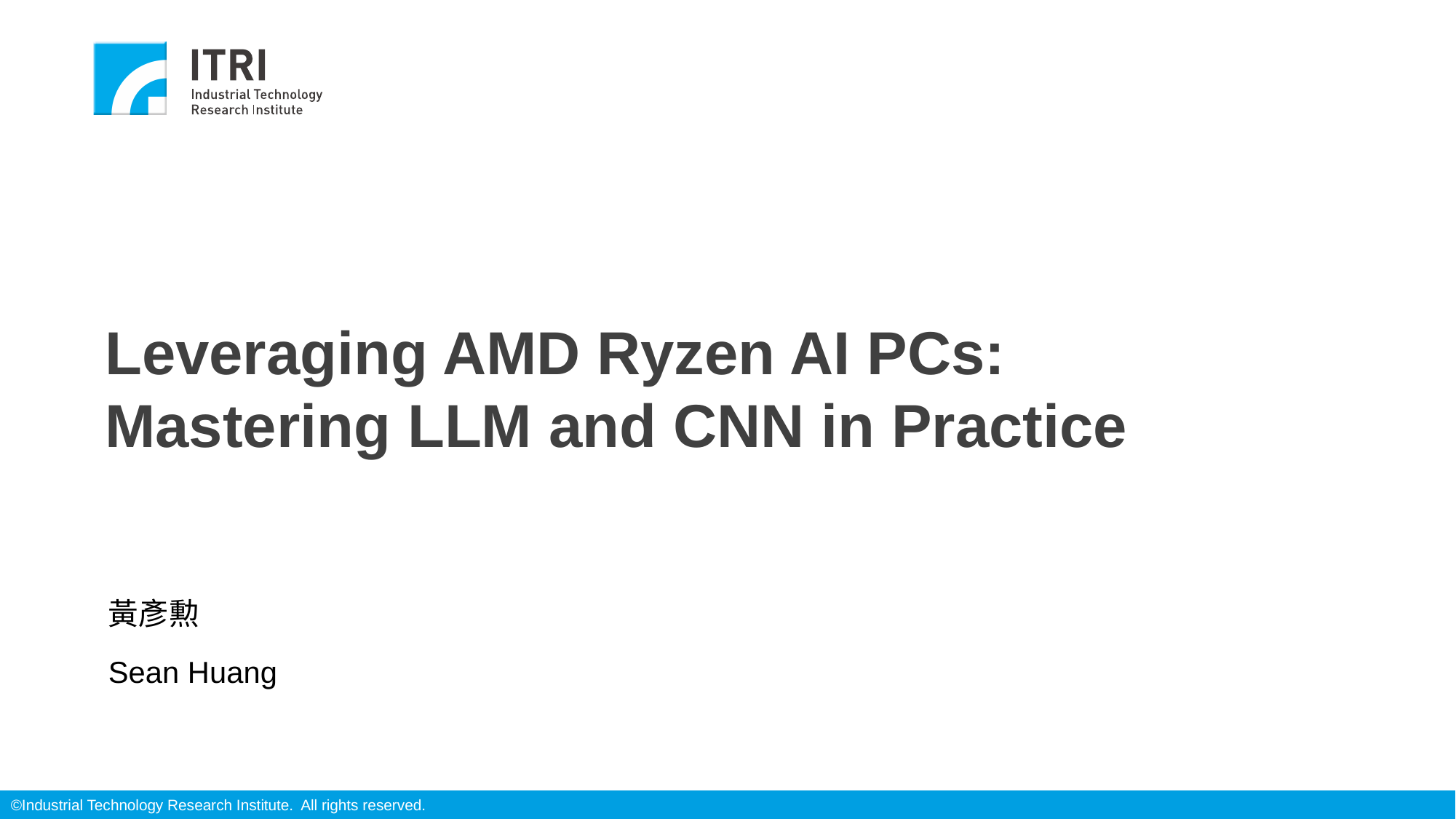

# Leveraging AMD Ryzen AI PCs: Mastering LLM and CNN in Practice
黃彥勲

Sean Huang